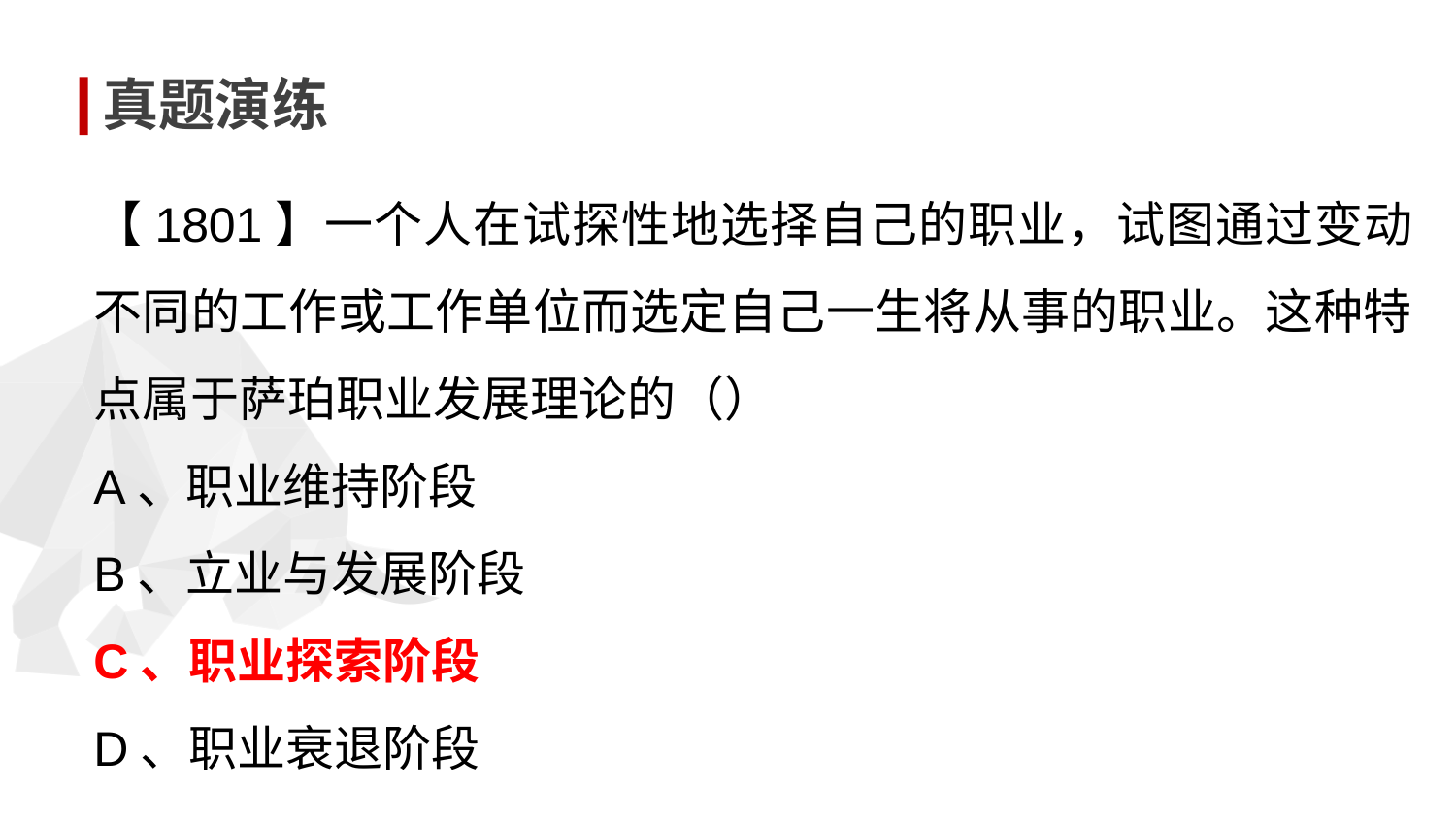

真题演练
【1801】一个人在试探性地选择自己的职业，试图通过变动不同的工作或工作单位而选定自己一生将从事的职业。这种特点属于萨珀职业发展理论的（）
A、职业维持阶段
B、立业与发展阶段
C、职业探索阶段
D、职业衰退阶段